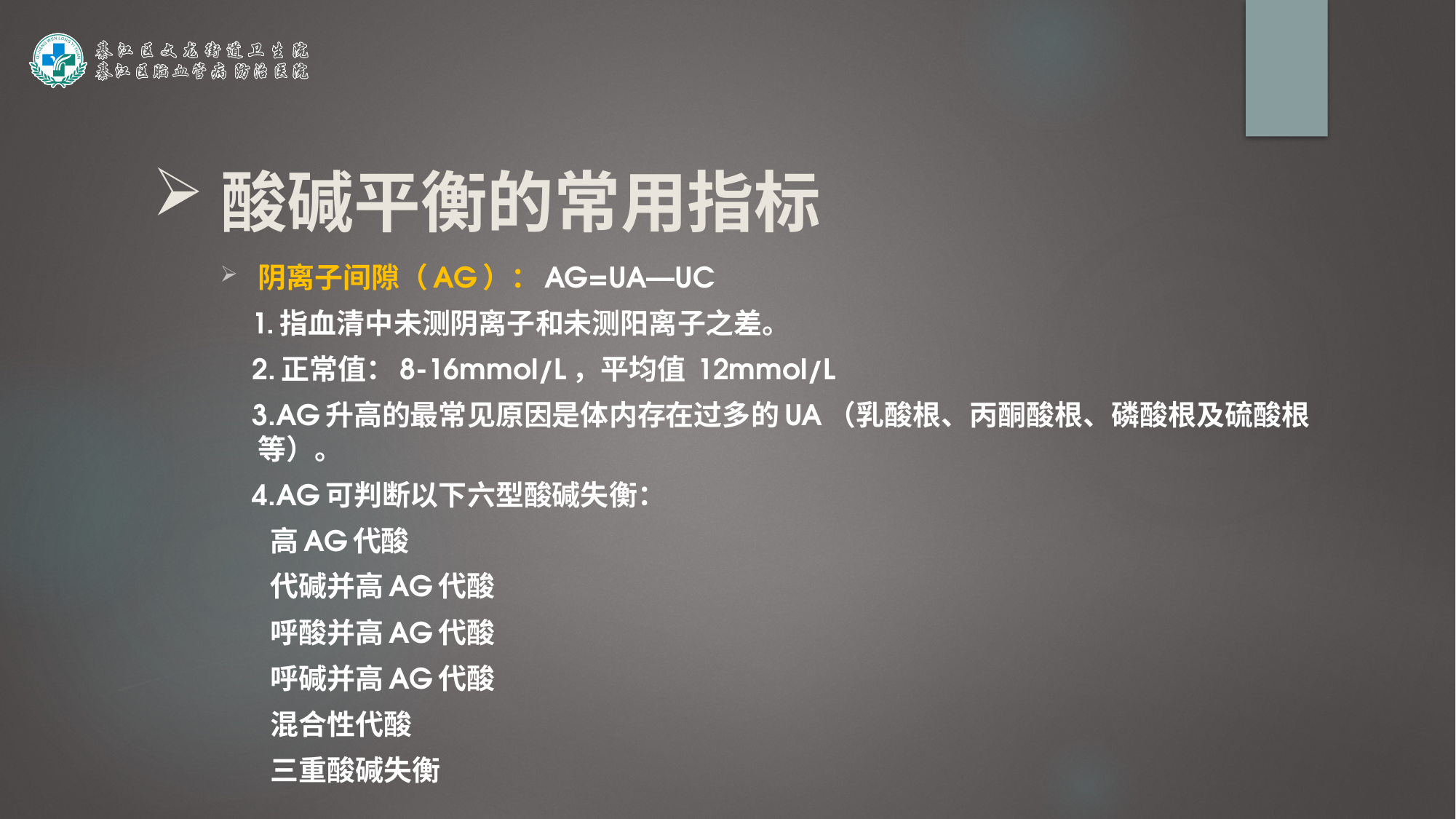

酸碱平衡的常用指标
阴离子间隙（AG）：AG=UA—UC
    1.指血清中未测阴离子和未测阳离子之差。
    2.正常值：8-16mmol/L，平均值 12mmol/L
    3.AG升高的最常见原因是体内存在过多的UA（乳酸根、丙酮酸根、磷酸根及硫酸根等）。
    4.AG可判断以下六型酸碱失衡：
       高AG代酸
       代碱并高AG代酸
       呼酸并高AG代酸
       呼碱并高AG代酸
       混合性代酸
       三重酸碱失衡